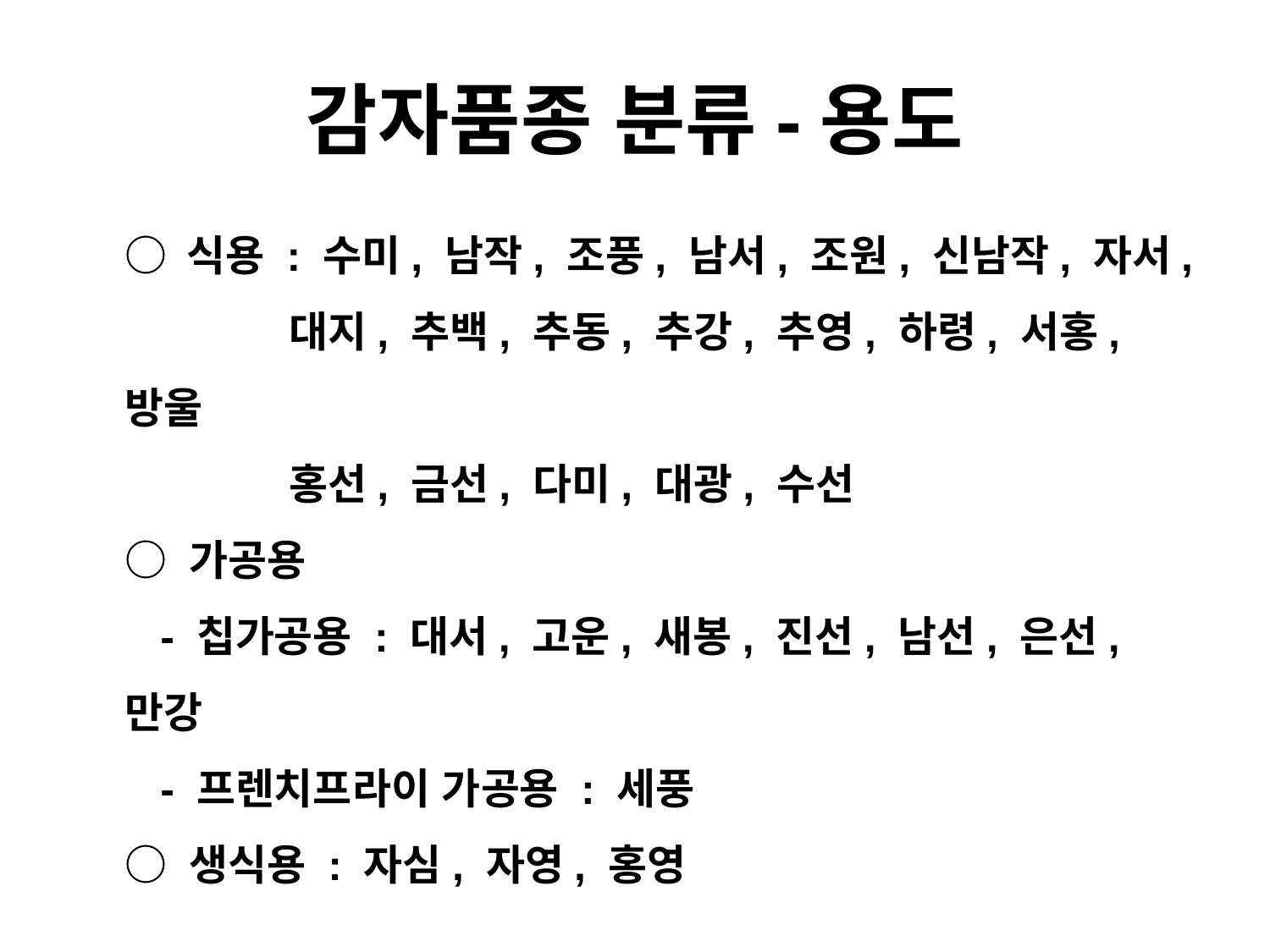

# 감자품종 분류-용도
○ 식용 : 수미, 남작, 조풍, 남서, 조원, 신남작, 자서,
             대지, 추백, 추동, 추강, 추영, 하령, 서홍, 방울
             홍선, 금선, 다미, 대광, 수선
○ 가공용
   - 칩가공용 : 대서, 고운, 새봉, 진선, 남선, 은선, 만강
   - 프렌치프라이 가공용 : 세풍
○ 생식용 : 자심, 자영, 홍영